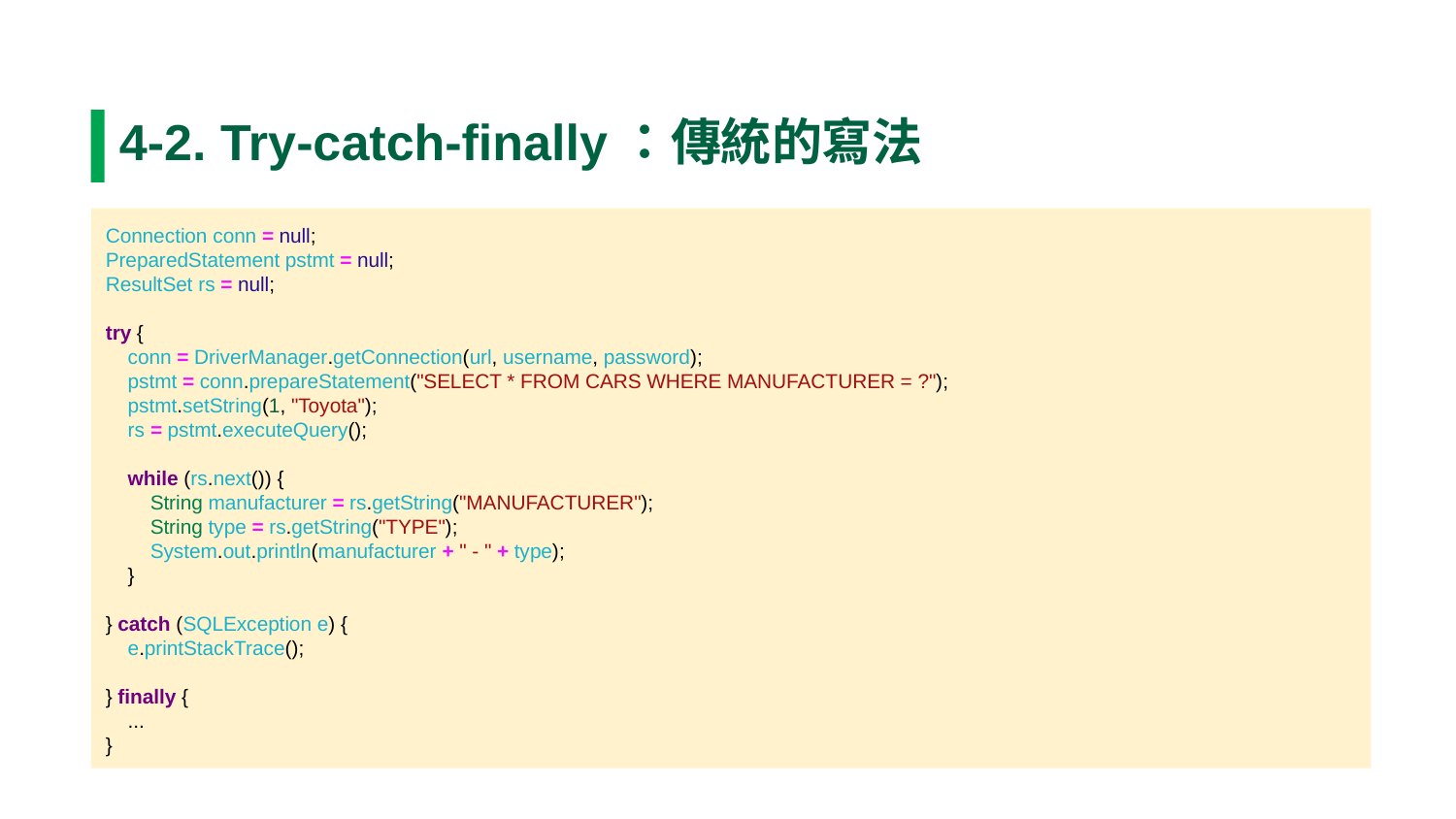

4-2. Try-catch-finally：傳統的寫法
Connection conn = null;
PreparedStatement pstmt = null;
ResultSet rs = null;

try {
    conn = DriverManager.getConnection(url, username, password);
    pstmt = conn.prepareStatement("SELECT * FROM CARS WHERE MANUFACTURER = ?");
    pstmt.setString(1, "Toyota");
    rs = pstmt.executeQuery();

    while (rs.next()) {
        String manufacturer = rs.getString("MANUFACTURER");
        String type = rs.getString("TYPE");
        System.out.println(manufacturer + " - " + type);
    }

} catch (SQLException e) {
    e.printStackTrace();

} finally {
    ...
}